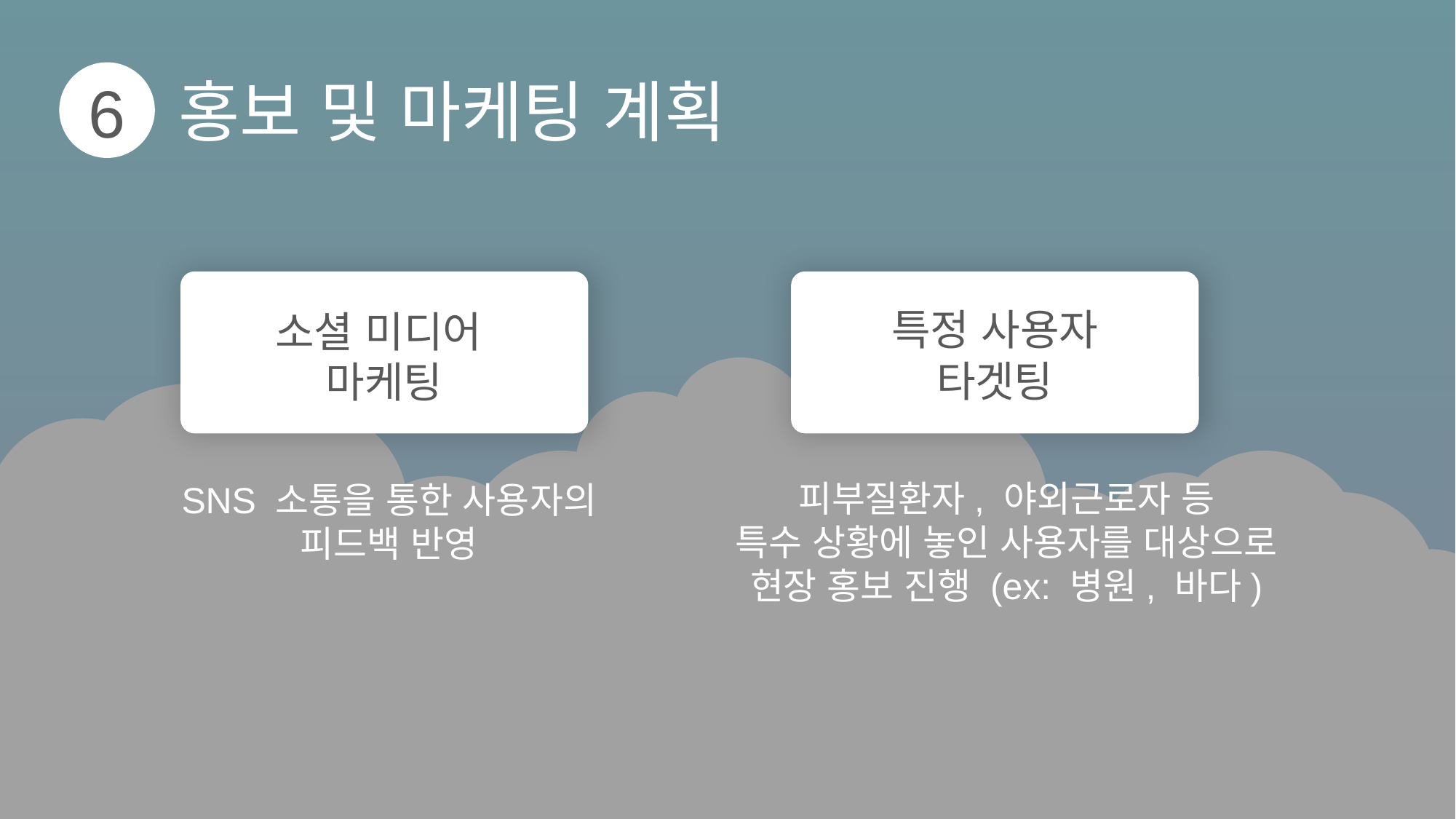

홍보 및 마케팅 계획
6

특정 사용자
타겟팅
소셜 미디어
마케팅

피부질환자, 야외근로자 등
특수 상황에 놓인 사용자를 대상으로
현장 홍보 진행 (ex: 병원, 바다)
SNS 소통을 통한 사용자의
피드백 반영